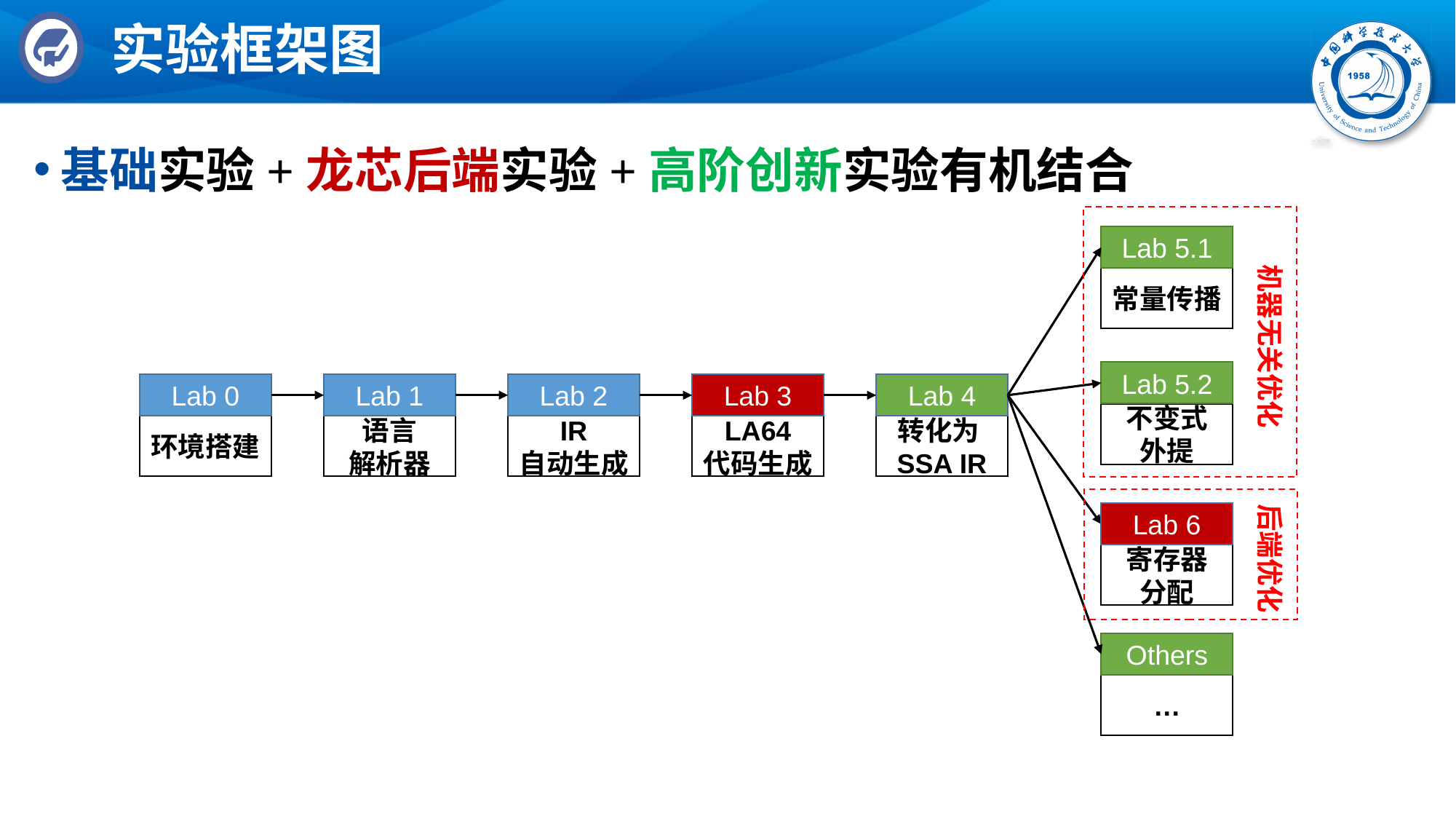

# 实验框架图
基础实验+龙芯后端实验+高阶创新实验有机结合

机器无关优化
Lab 5.1
常量传播
Lab 5.2
不变式
外提
寄存器
分配
Others
…
Lab 0
环境搭建
Lab 1
语言
解析器
Lab 2
IR
自动生成
Lab 3
LA64
代码生成
Lab 4
转化为SSA IR

后端优化
Lab 6